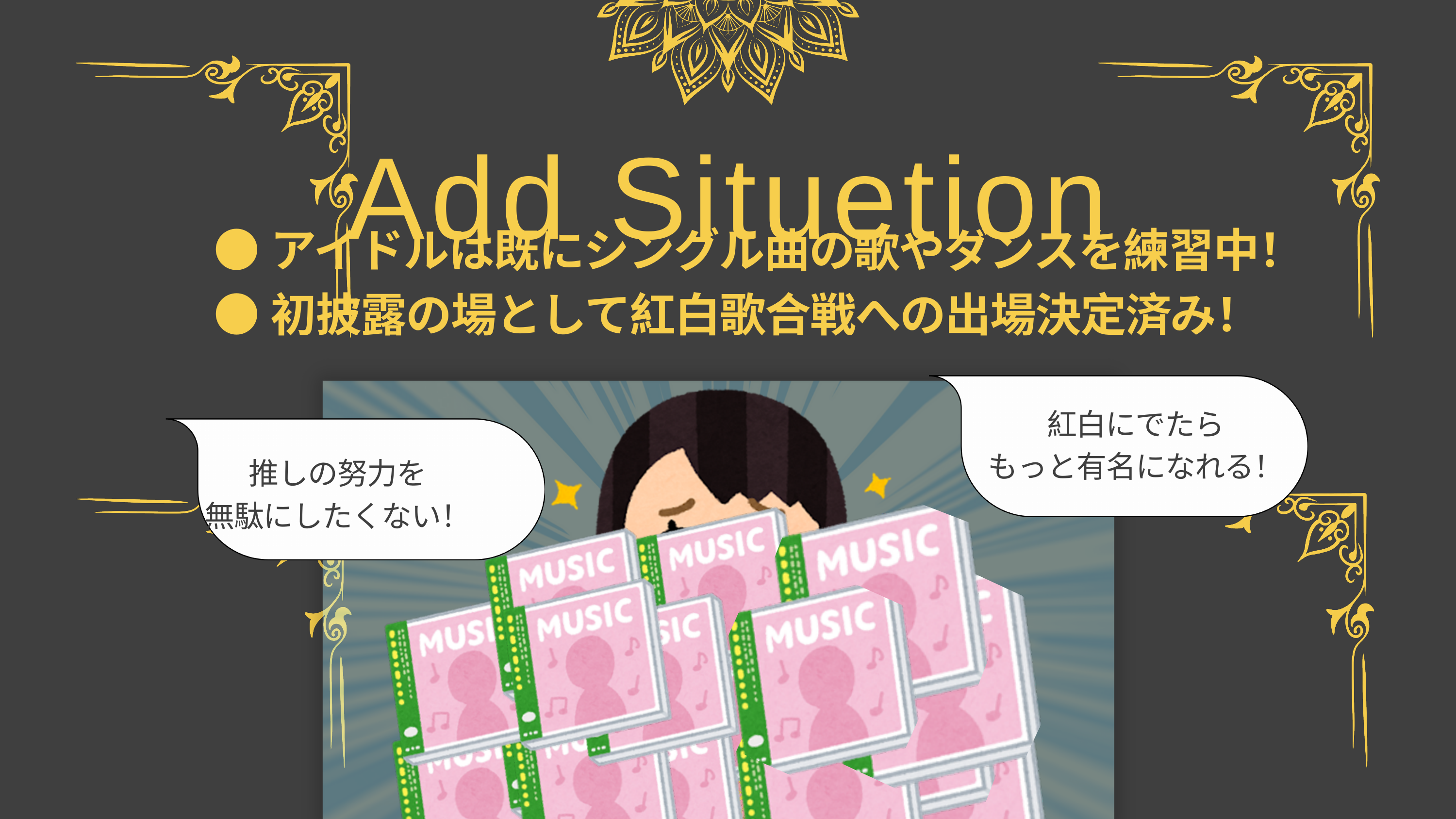

Add Situetion
●アイドルは既にシングル曲の歌やダンスを練習中！
●初披露の場として紅白歌合戦への出場決定済み！

紅白にでたら
もっと有名になれる！

推しの努力を
無駄にしたくない！